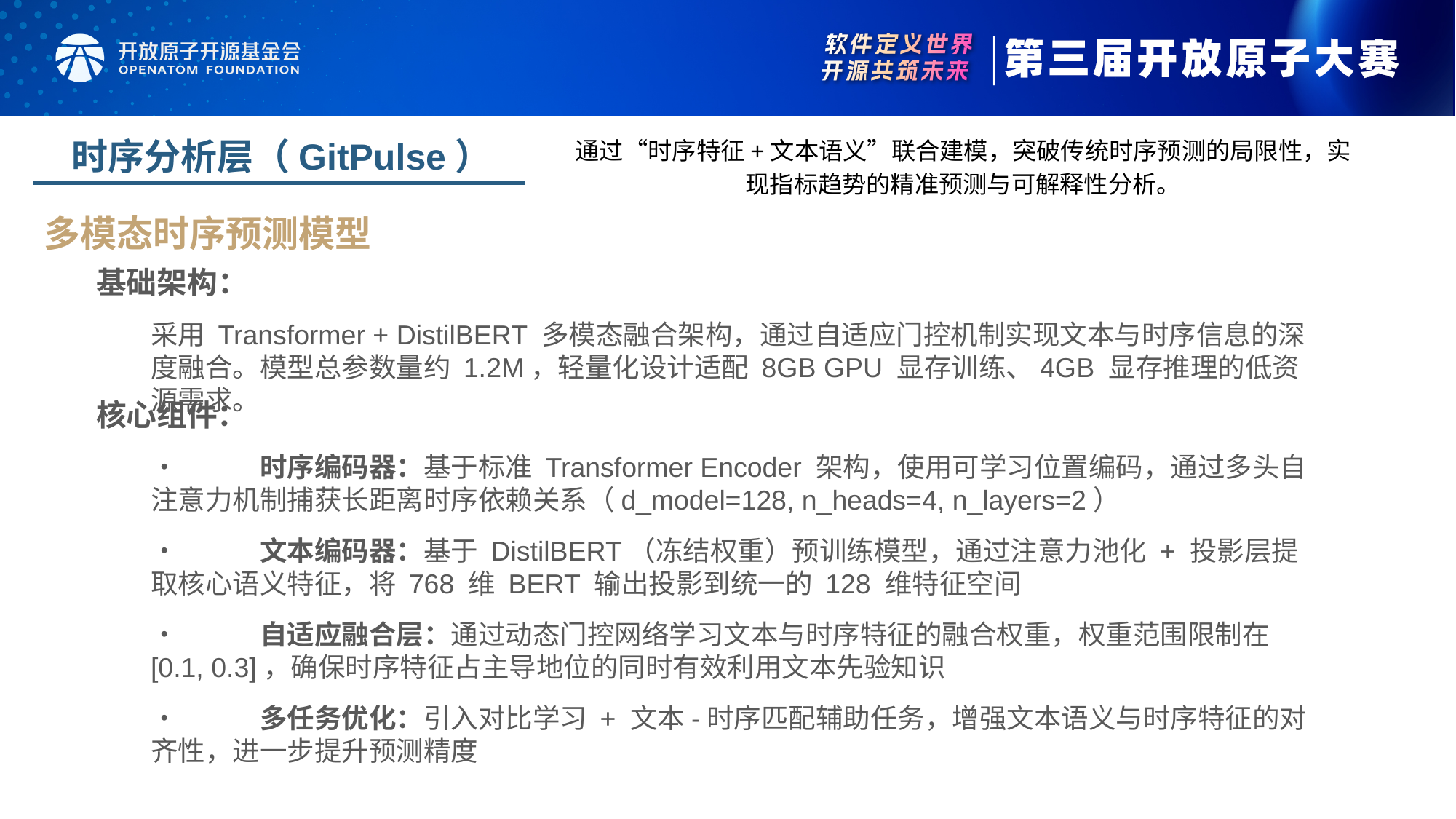

通过“时序特征+文本语义”联合建模，突破传统时序预测的局限性，实现指标趋势的精准预测与可解释性分析。
 时序分析层（GitPulse）
多模态时序预测模型

基础架构：
采用 Transformer + DistilBERT 多模态融合架构，通过自适应门控机制实现文本与时序信息的深度融合。模型总参数量约 1.2M，轻量化设计适配 8GB GPU 显存训练、4GB 显存推理的低资源需求。
核心组件：
•	时序编码器：基于标准 Transformer Encoder 架构，使用可学习位置编码，通过多头自注意力机制捕获长距离时序依赖关系（d_model=128, n_heads=4, n_layers=2）
•	文本编码器：基于 DistilBERT（冻结权重）预训练模型，通过注意力池化 + 投影层提取核心语义特征，将 768 维 BERT 输出投影到统一的 128 维特征空间
•	自适应融合层：通过动态门控网络学习文本与时序特征的融合权重，权重范围限制在 [0.1, 0.3]，确保时序特征占主导地位的同时有效利用文本先验知识
•	多任务优化：引入对比学习 + 文本-时序匹配辅助任务，增强文本语义与时序特征的对齐性，进一步提升预测精度